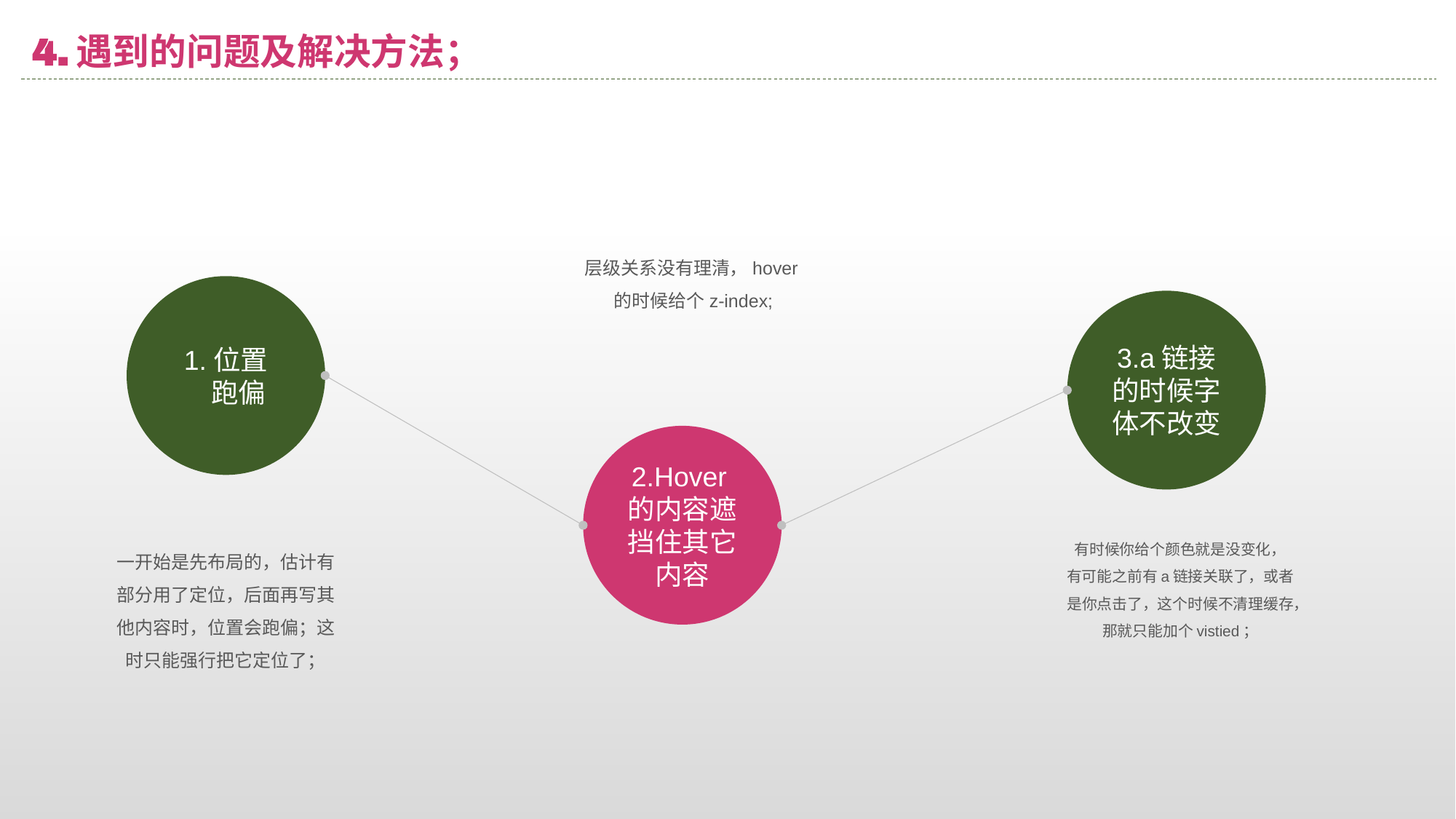

# 4.遇到的问题及解决方法；
层级关系没有理清，hover的时候给个z-index;
1.位置
   跑偏
3.a链接的时候字体不改变
2.Hover的内容遮挡住其它内容
有时候你给个颜色就是没变化，
有可能之前有a链接关联了，或者是你点击了，这个时候不清理缓存，那就只能加个vistied；
一开始是先布局的，估计有部分用了定位，后面再写其他内容时，位置会跑偏；这时只能强行把它定位了；